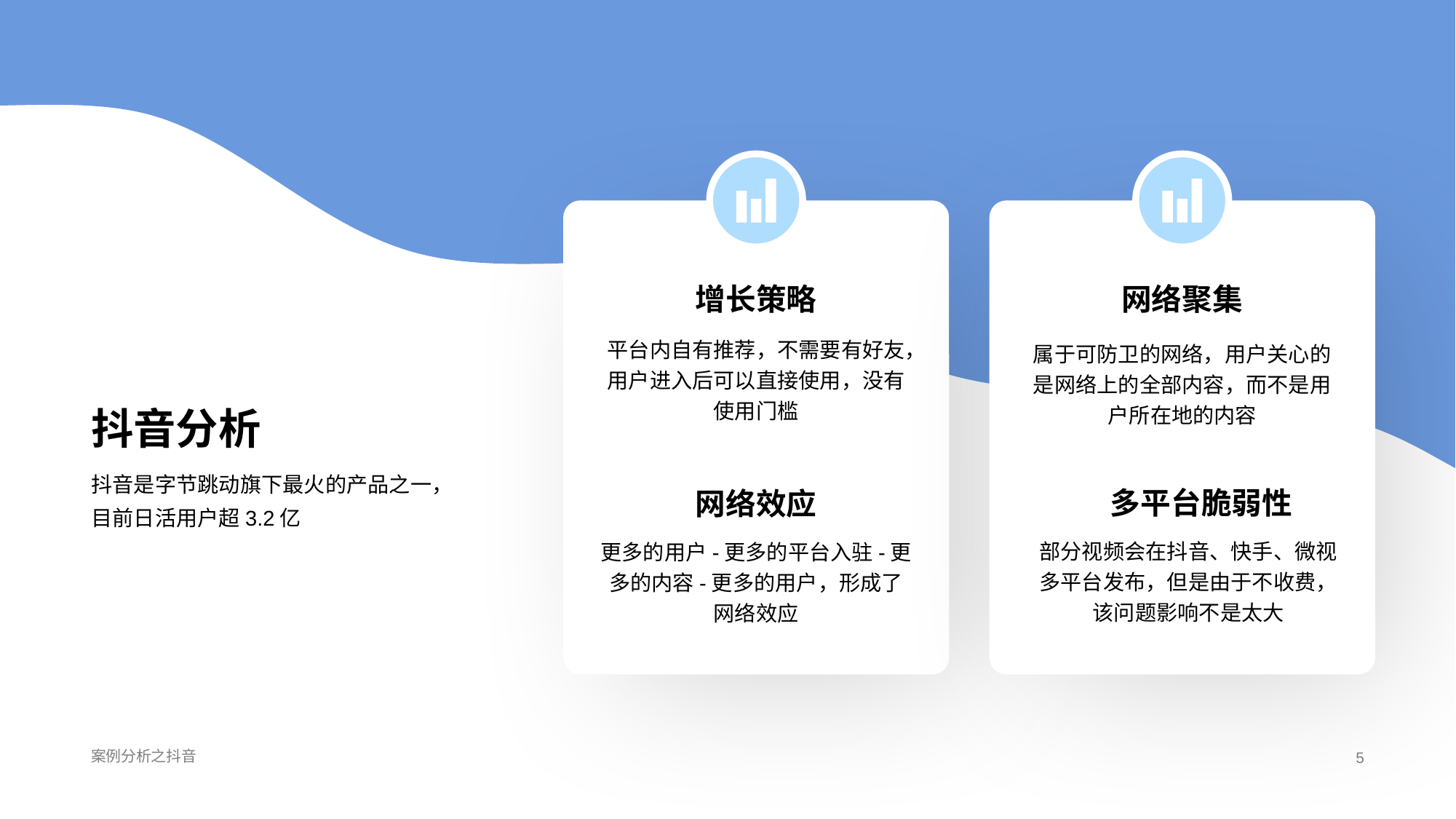

增长策略
网络聚集
平台内自有推荐，不需要有好友，用户进入后可以直接使用，没有使用门槛

抖音分析
抖音是字节跳动旗下最火的产品之一，目前日活用户超3.2亿
部分视频会在抖音、快手、微视多平台发布，但是由于不收费，该问题影响不是太大
属于可防卫的网络，用户关心的是网络上的全部内容，而不是用户所在地的内容
多平台脆弱性
网络效应
更多的用户-更多的平台入驻-更多的内容-更多的用户，形成了网络效应
案例分析之抖音
5